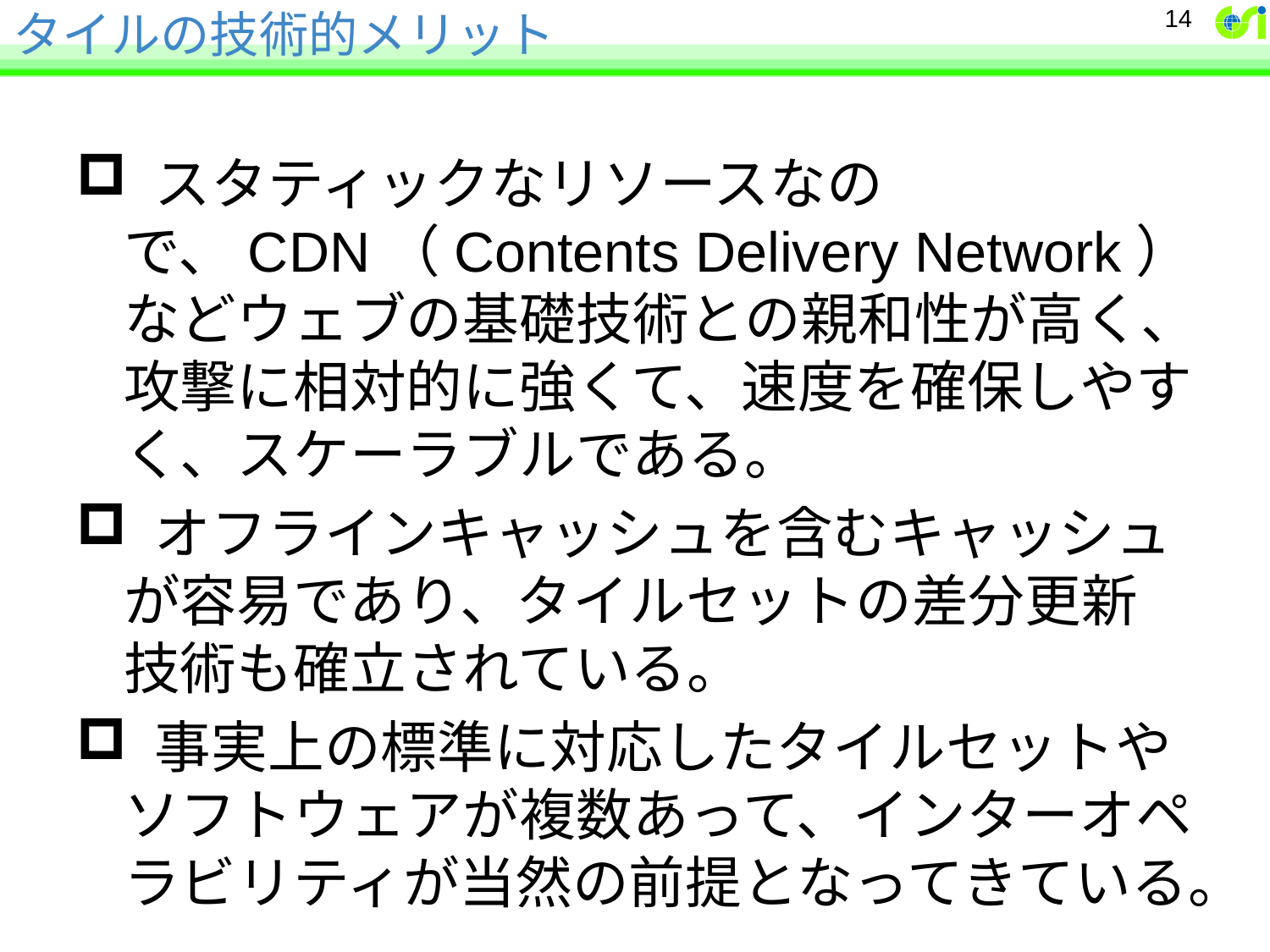

# タイルの技術的メリット
14
 スタティックなリソースなので、CDN（Contents Delivery Network）などウェブの基礎技術との親和性が高く、攻撃に相対的に強くて、速度を確保しやすく、スケーラブルである。
 オフラインキャッシュを含むキャッシュが容易であり、タイルセットの差分更新技術も確立されている。
 事実上の標準に対応したタイルセットやソフトウェアが複数あって、インターオペラビリティが当然の前提となってきている。